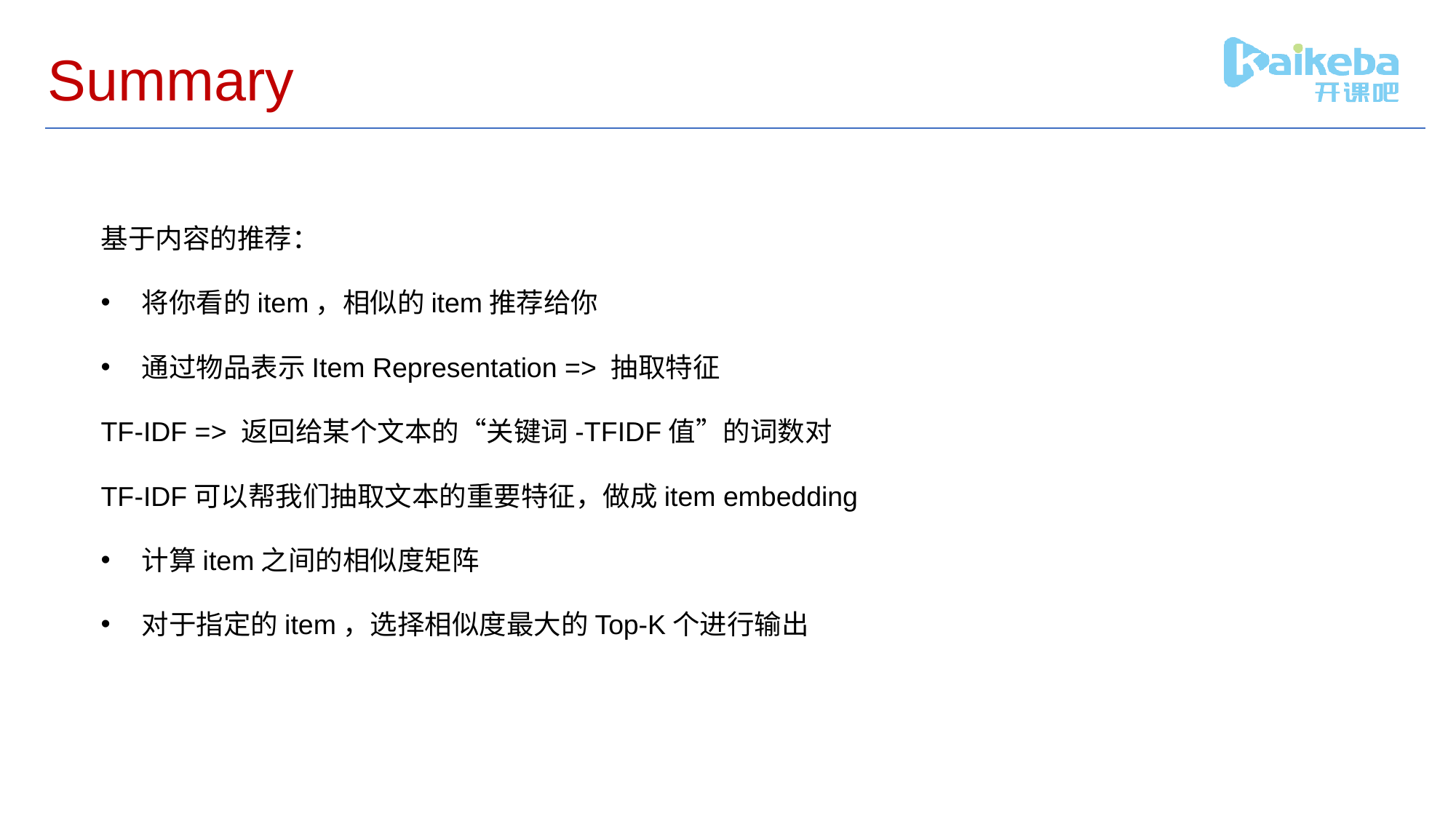

# Summary
基于内容的推荐：
将你看的item，相似的item推荐给你
通过物品表示Item Representation => 抽取特征
TF-IDF => 返回给某个文本的“关键词-TFIDF值”的词数对
TF-IDF可以帮我们抽取文本的重要特征，做成item embedding
计算item之间的相似度矩阵
对于指定的item，选择相似度最大的Top-K个进行输出